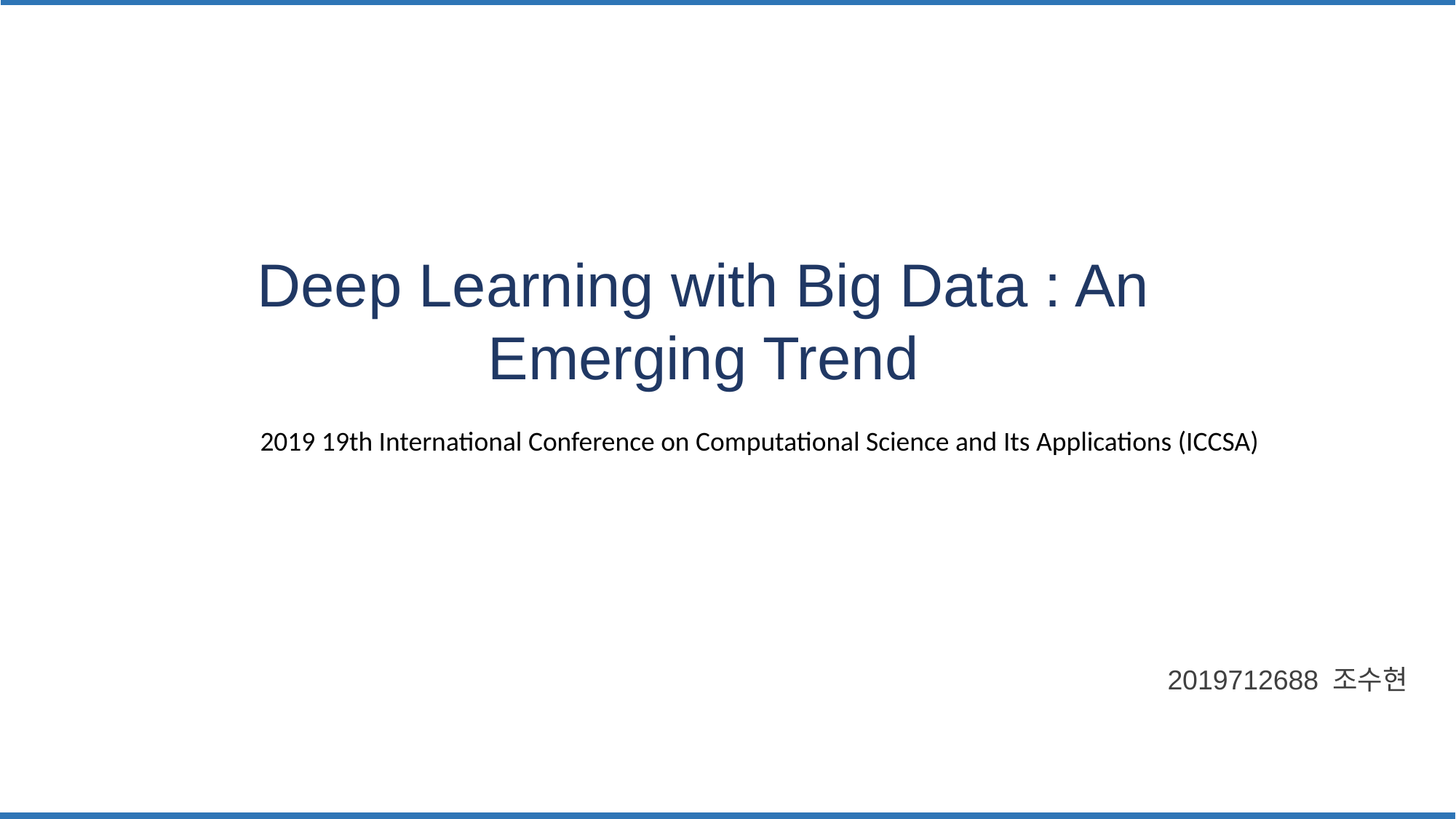

Deep Learning with Big Data : An Emerging Trend
2019 19th International Conference on Computational Science and Its Applications (ICCSA)
2019712688 조수현